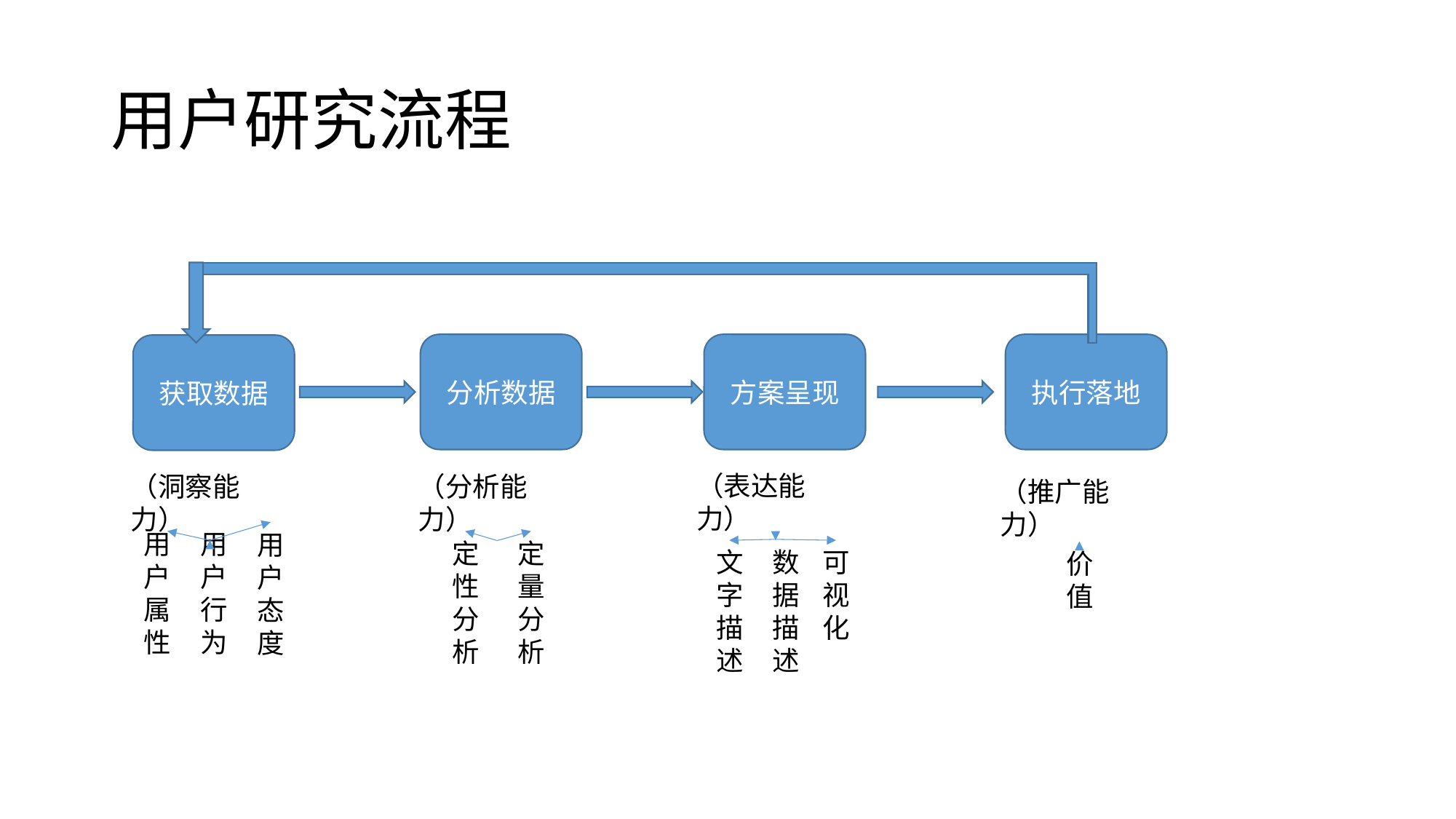

# 用户研究流程

分析数据
方案呈现
执行落地
获取数据

（表达能力）
（洞察能力）
（分析能力）
（推广能力）
用户属性
用户行为
用户态度
定性分析
定量分析
文字描述
数据描述
可视化
价值